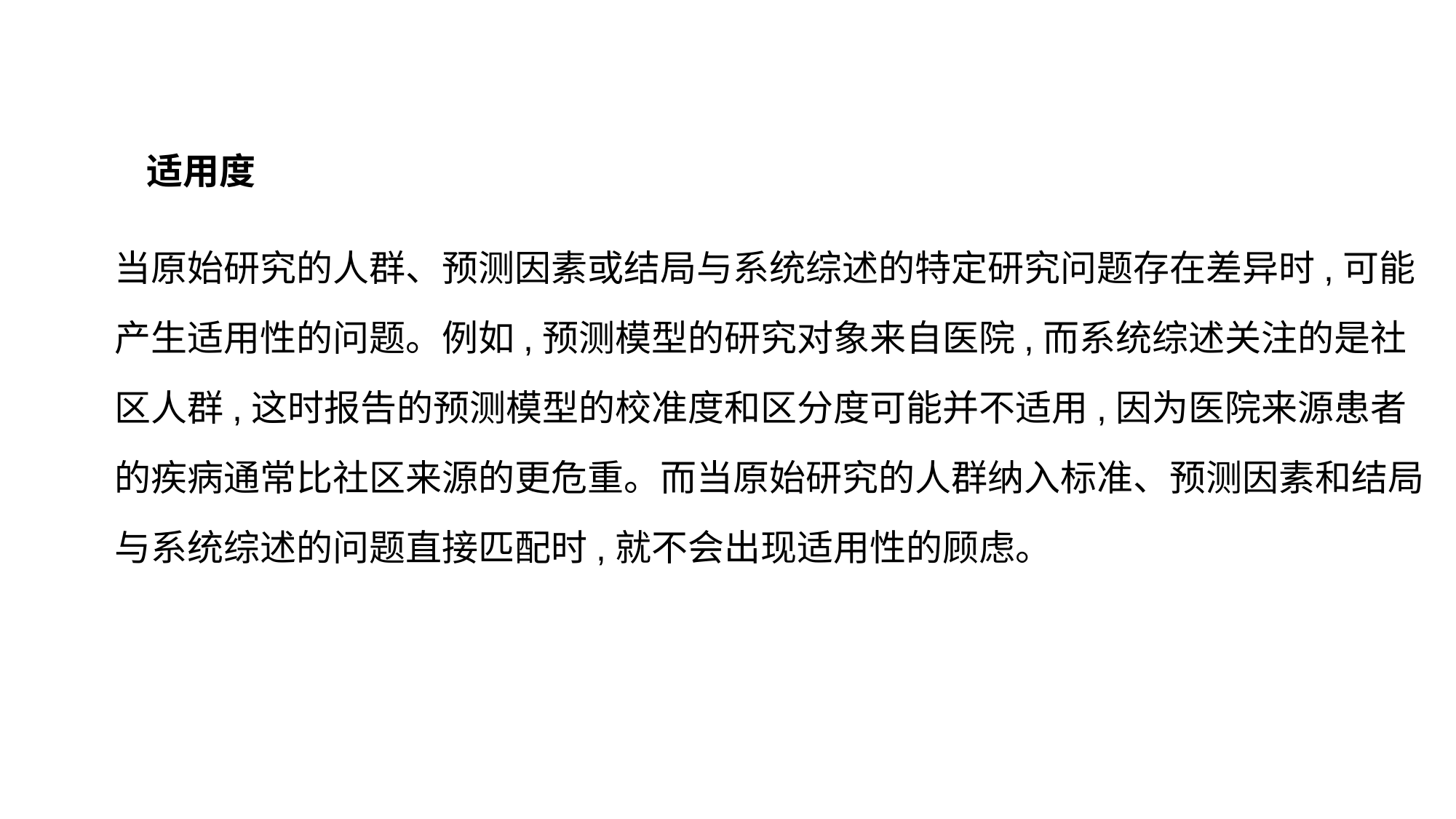

适用度
当原始研究的人群、预测因素或结局与系统综述的特定研究问题存在差异时,可能产生适用性的问题。例如,预测模型的研究对象来自医院,而系统综述关注的是社区人群,这时报告的预测模型的校准度和区分度可能并不适用,因为医院来源患者的疾病通常比社区来源的更危重。而当原始研究的人群纳入标准、预测因素和结局与系统综述的问题直接匹配时,就不会出现适用性的顾虑。